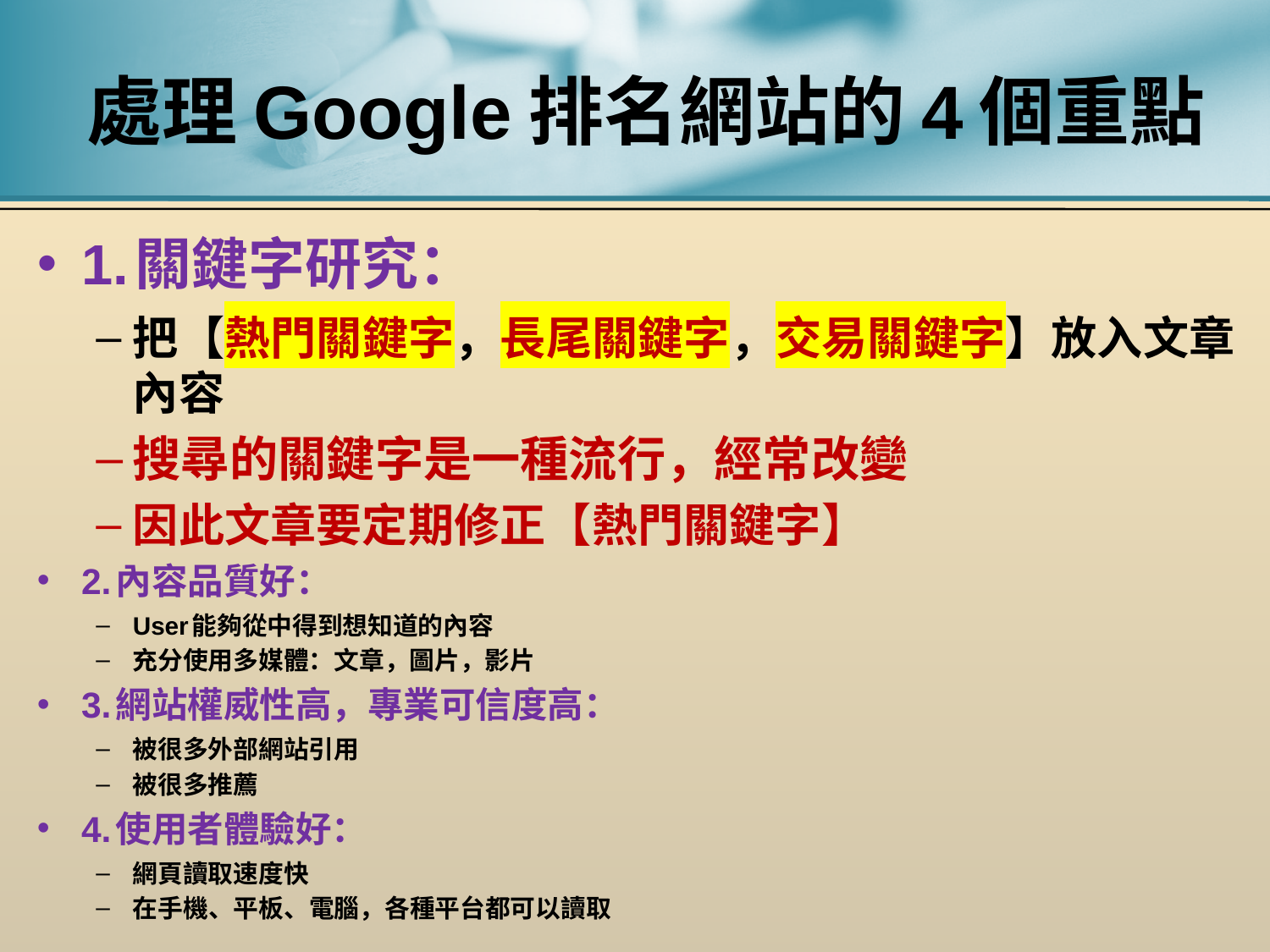

# 處理Google排名網站的4個重點
1.關鍵字研究：
把【熱門關鍵字，長尾關鍵字，交易關鍵字】放入文章內容
搜尋的關鍵字是一種流行，經常改變
因此文章要定期修正【熱門關鍵字】
2.內容品質好：
User能夠從中得到想知道的內容
充分使用多媒體：文章，圖片，影片
3.網站權威性高，專業可信度高：
被很多外部網站引用
被很多推薦
4.使用者體驗好：
網頁讀取速度快
在手機、平板、電腦，各種平台都可以讀取